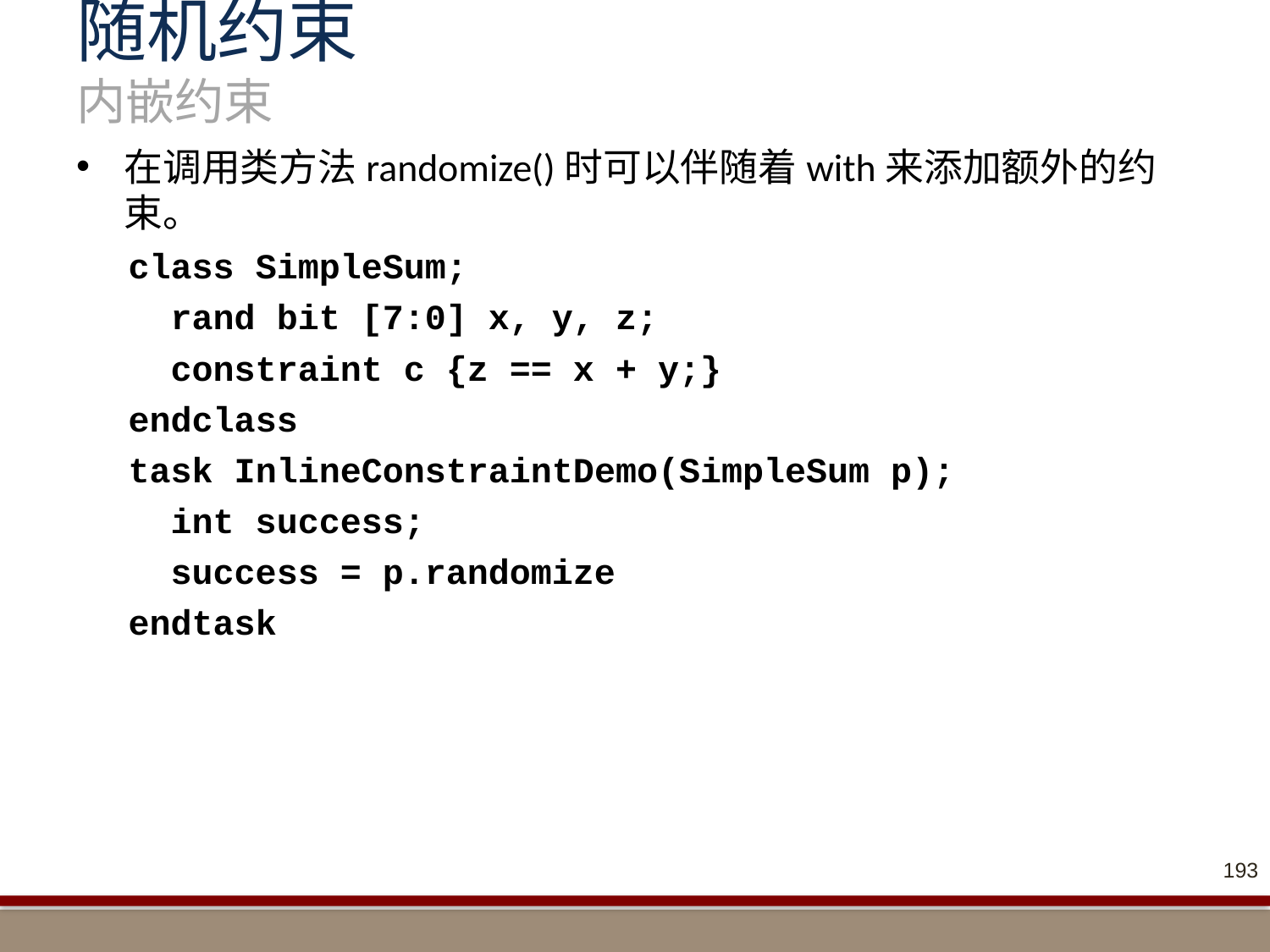

# 随机约束 内嵌约束
在调用类方法randomize()时可以伴随着with来添加额外的约束。
class SimpleSum;
  rand bit [7:0] x, y, z;
  constraint c {z == x + y;}
endclass
task InlineConstraintDemo(SimpleSum p);
  int success;
  success = p.randomize
endtask
193